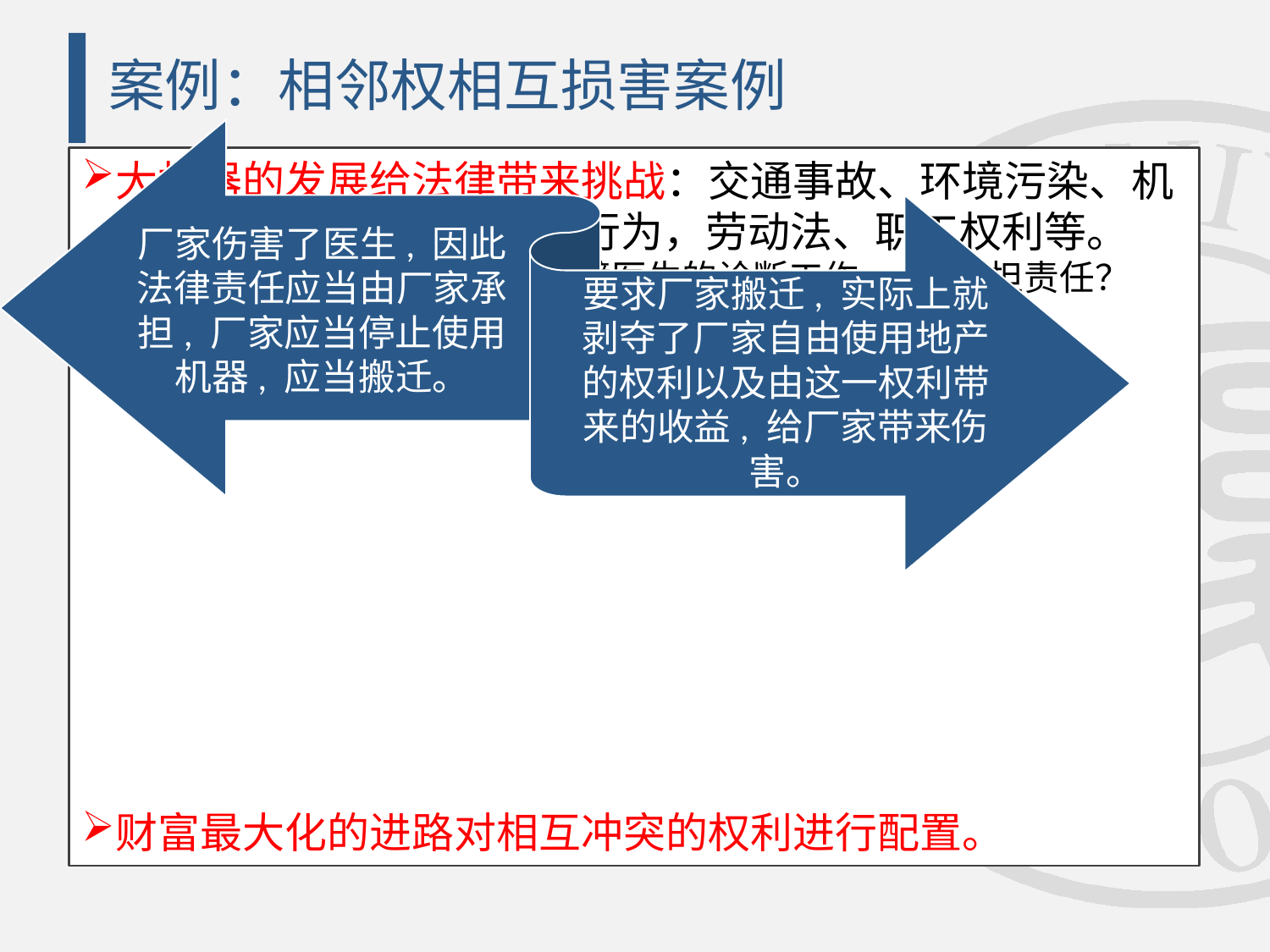

# 案例：相邻权相互损害案例
大机器的发展给法律带来挑战：交通事故、环境污染、机器使用造成的工伤等侵权行为，劳动法、职工权利等。
一家工厂的机器噪声影响了隔壁医生的诊断工作, 谁承担责任？

财富最大化的进路对相互冲突的权利进行配置。

厂家伤害了医生, 因此法律责任应当由厂家承担, 厂家应当停止使用机器, 应当搬迁。
要求厂家搬迁, 实际上就剥夺了厂家自由使用地产的权利以及由这一权利带来的收益, 给厂家带来伤害。